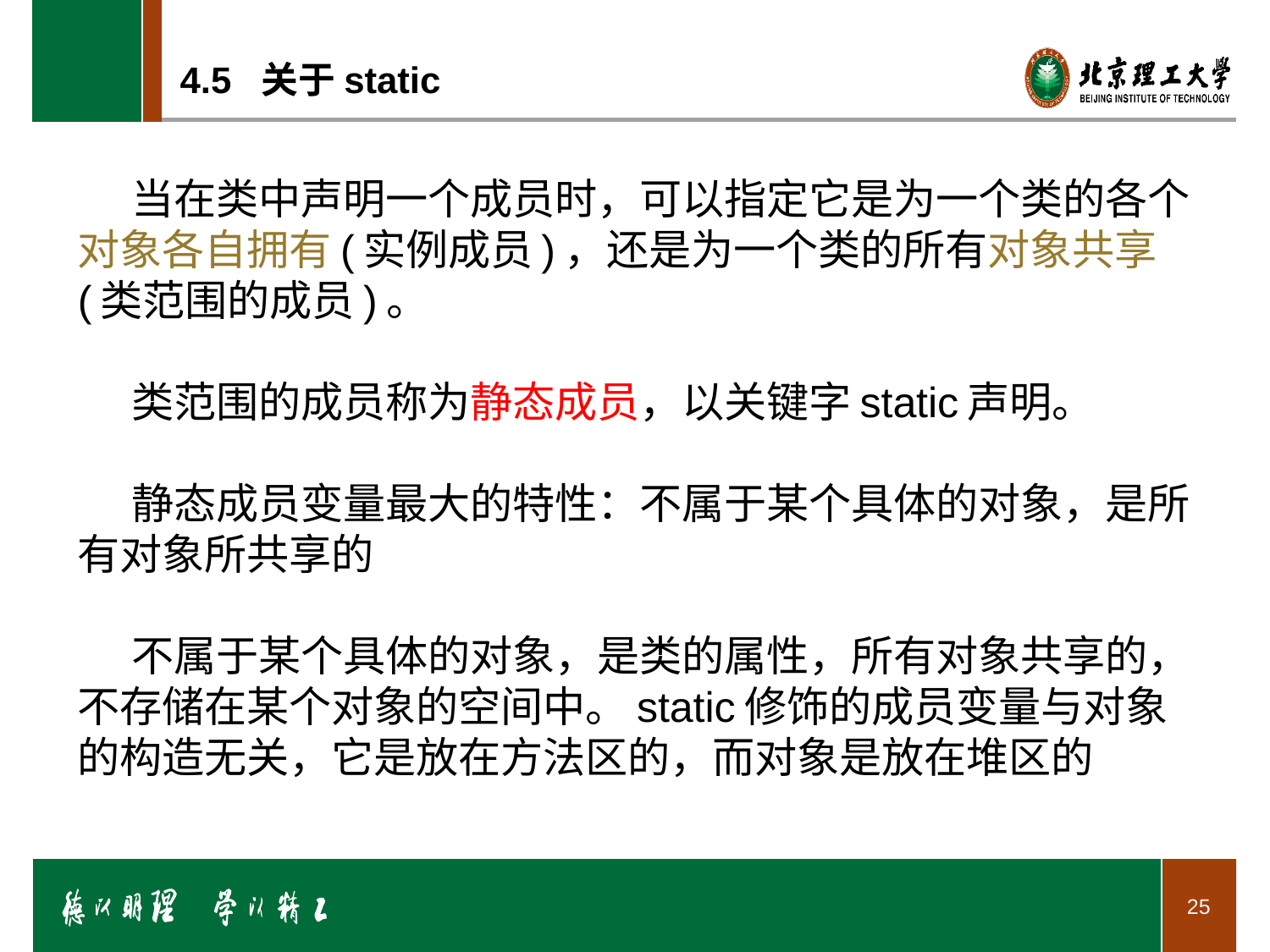

# 4.5  关于static
当在类中声明一个成员时，可以指定它是为一个类的各个对象各自拥有(实例成员)，还是为一个类的所有对象共享(类范围的成员)。

类范围的成员称为静态成员，以关键字static声明。

静态成员变量最大的特性：不属于某个具体的对象，是所有对象所共享的

不属于某个具体的对象，是类的属性，所有对象共享的，不存储在某个对象的空间中。static修饰的成员变量与对象的构造无关，它是放在方法区的，而对象是放在堆区的